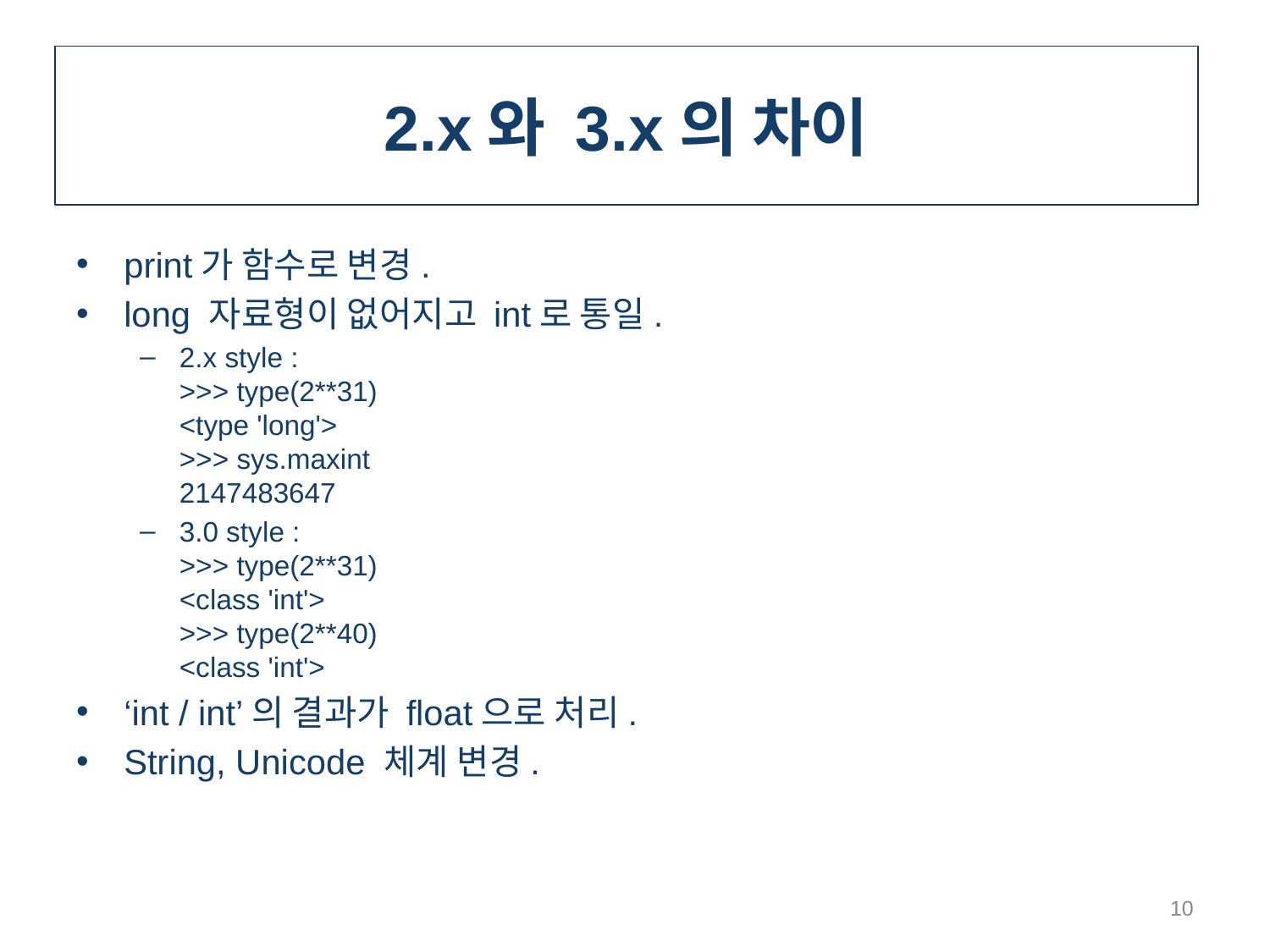

# 2.x와 3.x의 차이
print가 함수로 변경.
long 자료형이 없어지고 int로 통일.
2.x style :
>>> type(2**31)
<type 'long'>
>>> sys.maxint
2147483647
3.0 style :
>>> type(2**31)
<class 'int'>
>>> type(2**40)
<class 'int'>
‘int / int’의 결과가 float으로 처리.
String, Unicode 체계 변경.

10